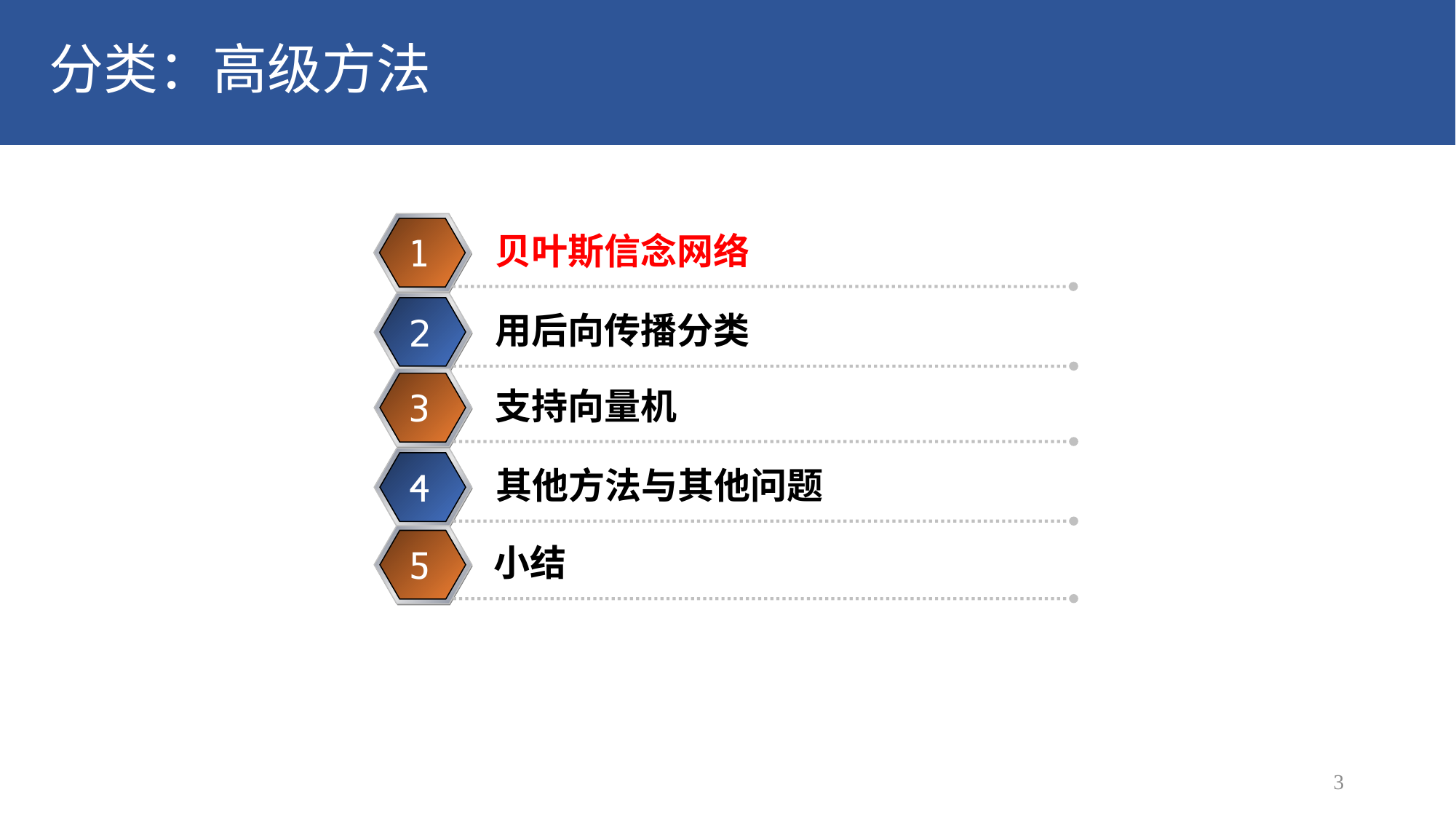

# 分类：高级方法

贝叶斯信念网络
1

用后向传播分类
2

支持向量机
3

其他方法与其他问题
4

小结
5

7
3